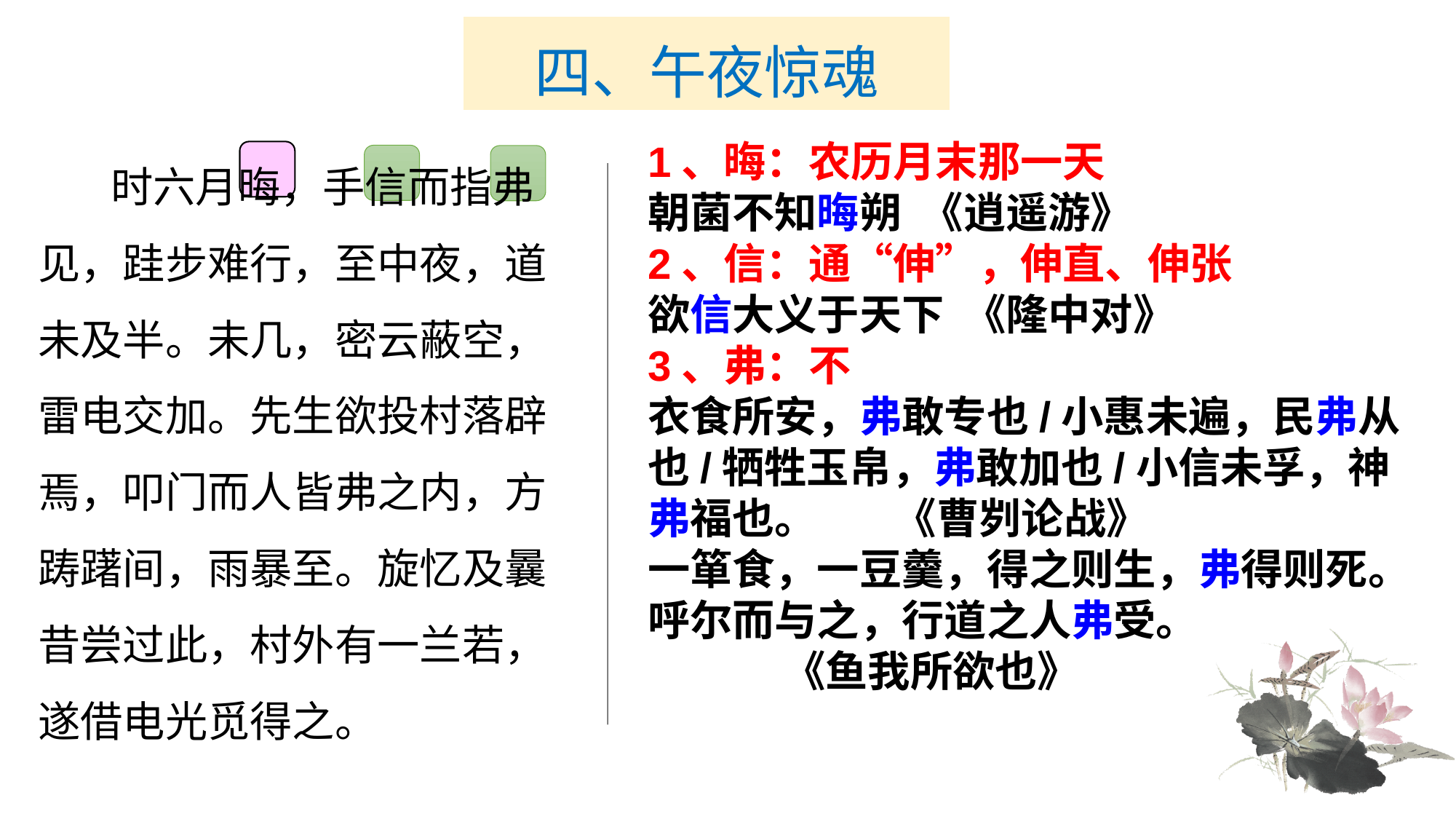

# 四、午夜惊魂
　　时六月晦，手信而指弗见，跬步难行，至中夜，道未及半。未几，密云蔽空，雷电交加。先生欲投村落辟焉，叩门而人皆弗之内，方踌躇间，雨暴至。旋忆及曩昔尝过此，村外有一兰若，遂借电光觅得之。
1、晦：农历月末那一天
朝菌不知晦朔  《逍遥游》
2、信：通“伸”，伸直、伸张
欲信大义于天下  《隆中对》
3、弗：不
衣食所安，弗敢专也/小惠未遍，民弗从也/牺牲玉帛，弗敢加也/小信未孚，神弗福也。        《曹刿论战》
一箪食，一豆羹，得之则生，弗得则死。
呼尔而与之，行道之人弗受。
             《鱼我所欲也》